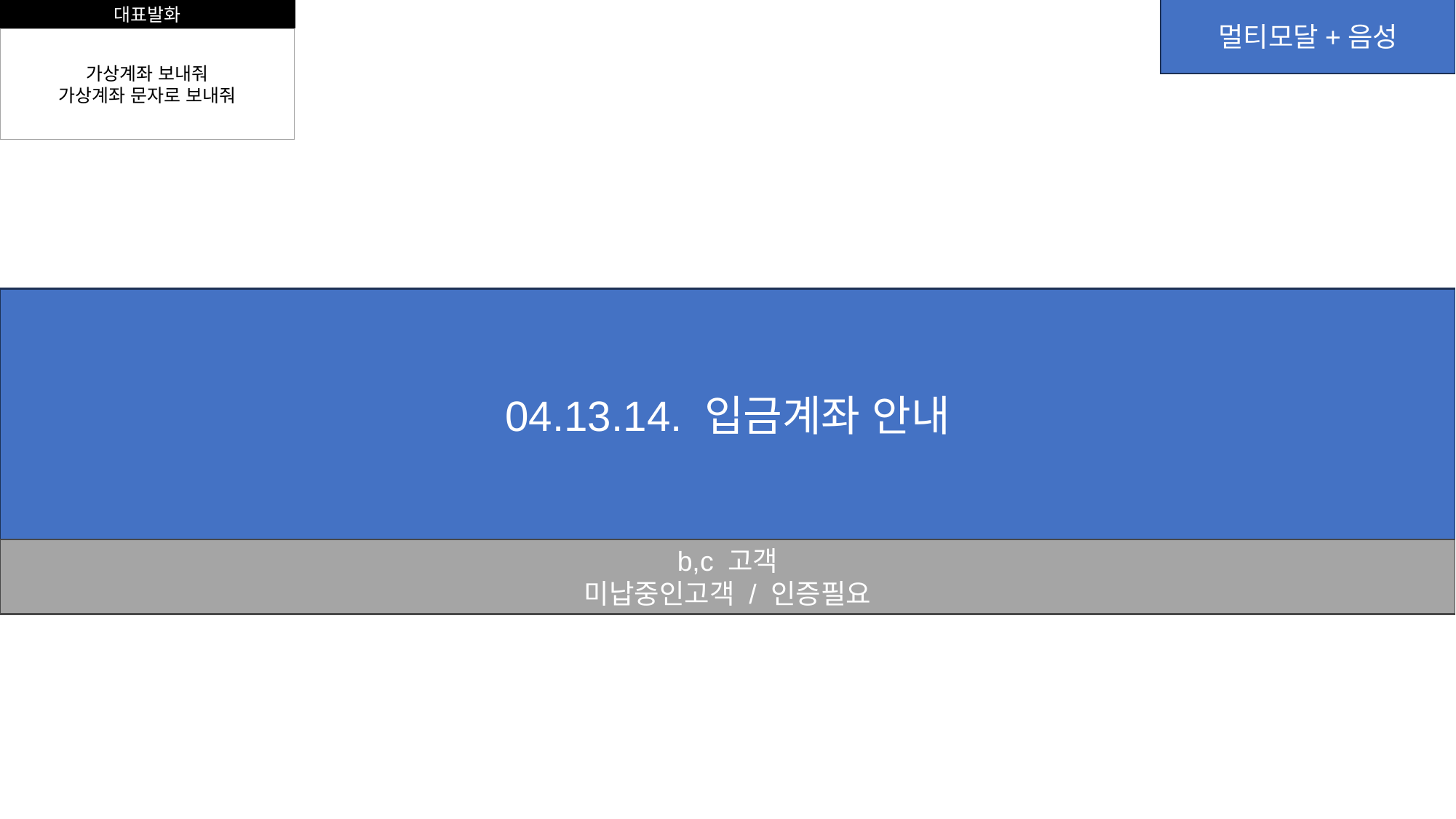

대표발화
멀티모달+음성
가상계좌 보내줘
가상계좌 문자로 보내줘
04.13.14. 입금계좌 안내
b,c 고객
미납중인고객 / 인증필요